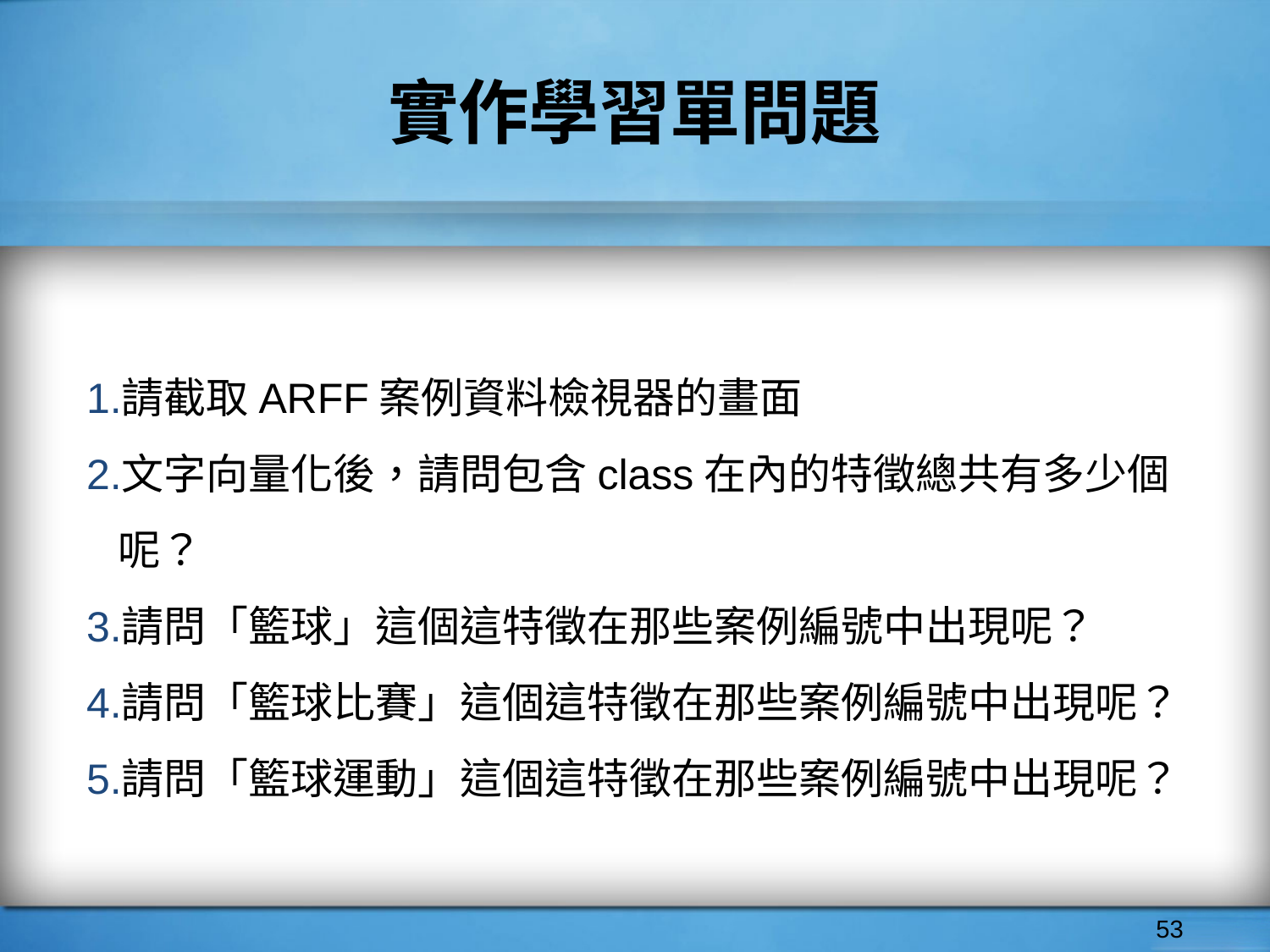

# 實作學習單問題
請截取ARFF案例資料檢視器的畫面
文字向量化後，請問包含class在內的特徵總共有多少個呢？
請問「籃球」這個這特徵在那些案例編號中出現呢？
請問「籃球比賽」這個這特徵在那些案例編號中出現呢？
請問「籃球運動」這個這特徵在那些案例編號中出現呢？
53